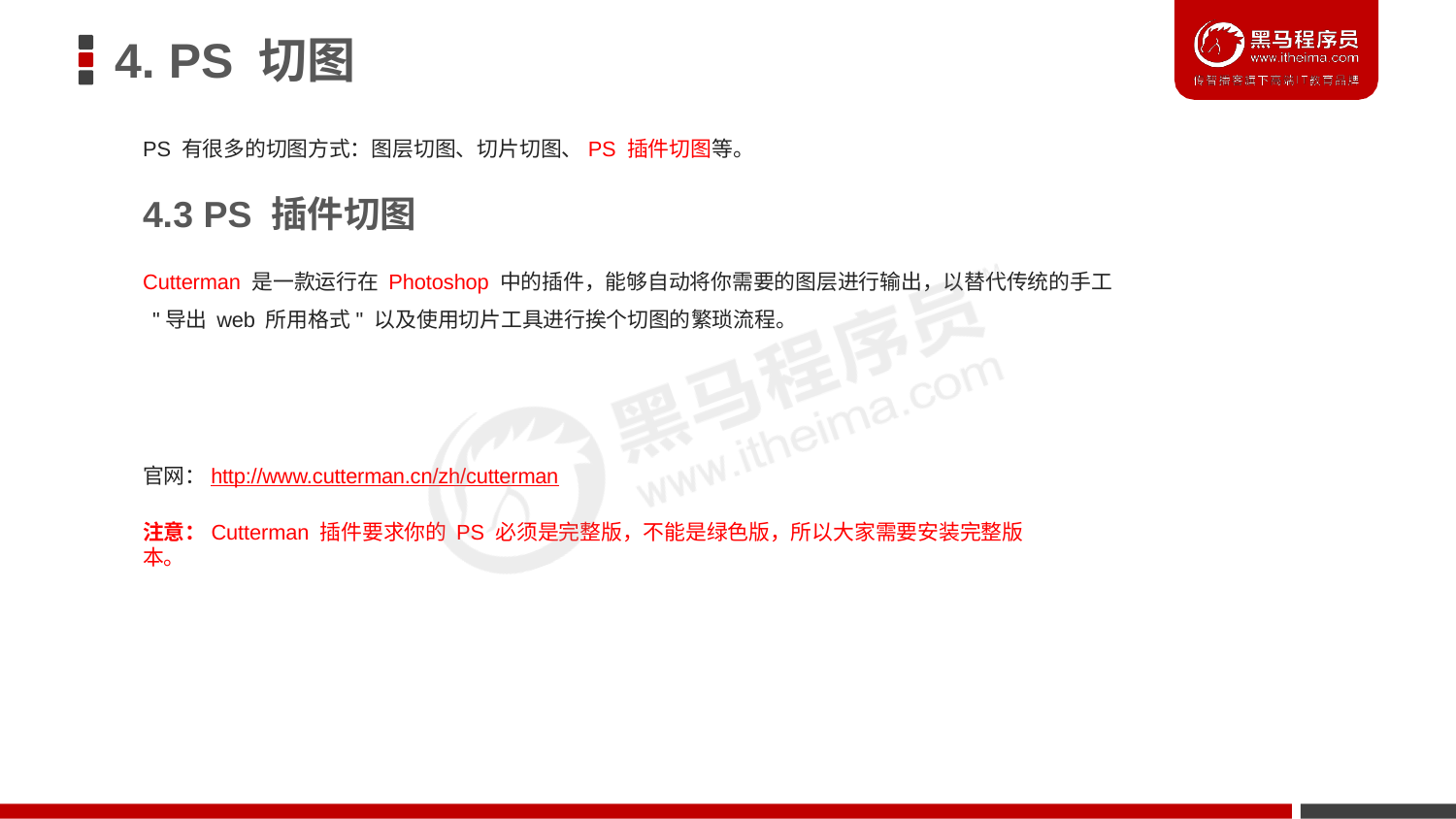

# 4. PS 切图
PS 有很多的切图方式：图层切图、切片切图、PS 插件切图等。

4.3 PS 插件切图
Cutterman 是一款运行在 Photoshop 中的插件，能够自动将你需要的图层进行输出，以替代传统的手工  "导出 web 所用格式" 以及使用切片工具进行挨个切图的繁琐流程。

官网：http://www.cutterman.cn/zh/cutterman

注意：Cutterman 插件要求你的 PS 必须是完整版，不能是绿色版，所以大家需要安装完整版本。